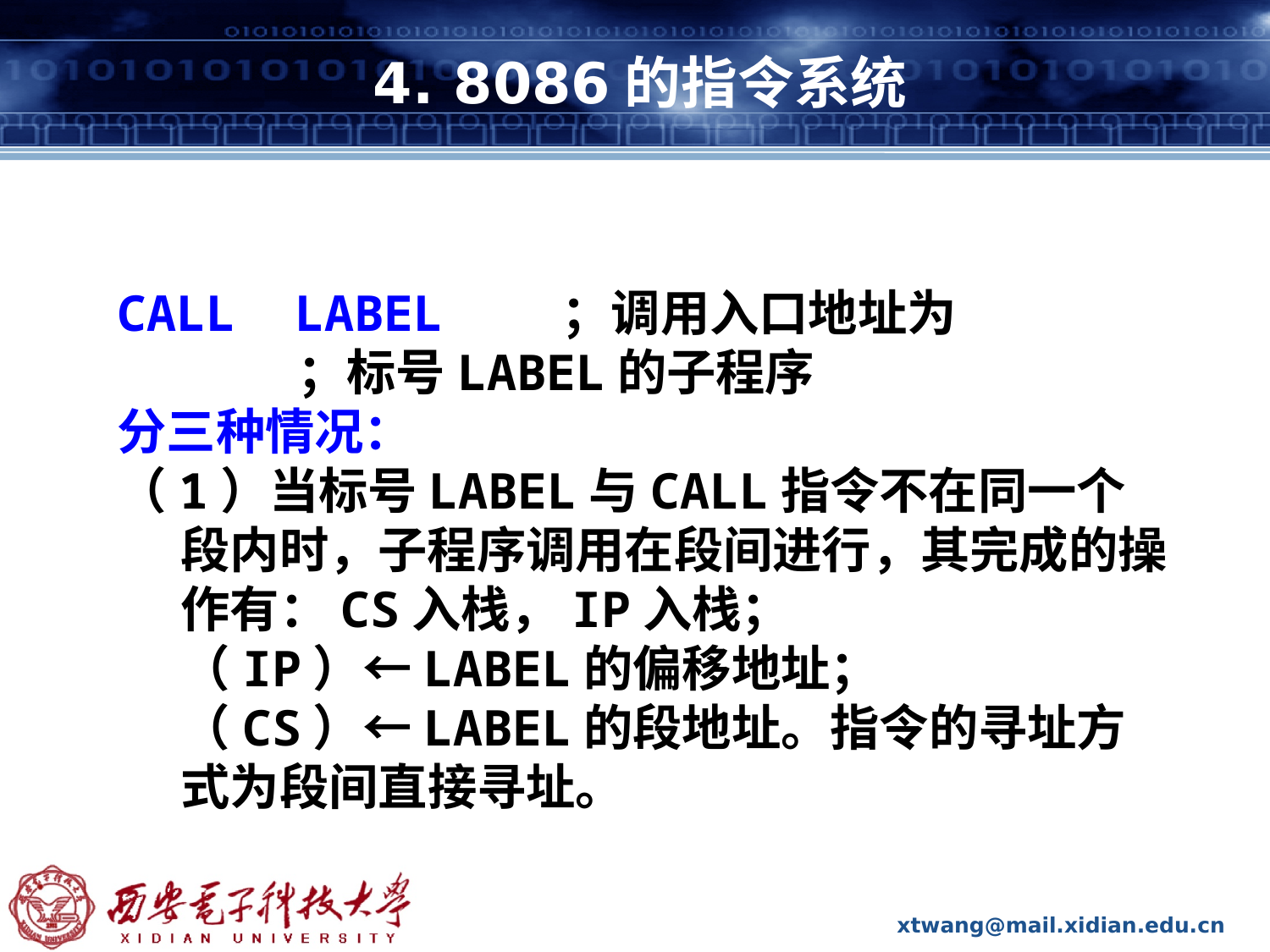

# 4. 8086的指令系统
CALL  LABEL	；调用入口地址为
               ；标号LABEL的子程序
分三种情况：
（1）当标号LABEL与CALL指令不在同一个段内时，子程序调用在段间进行，其完成的操作有：CS入栈，IP入栈；（IP）←LABEL的偏移地址；（CS）←LABEL的段地址。指令的寻址方式为段间直接寻址。